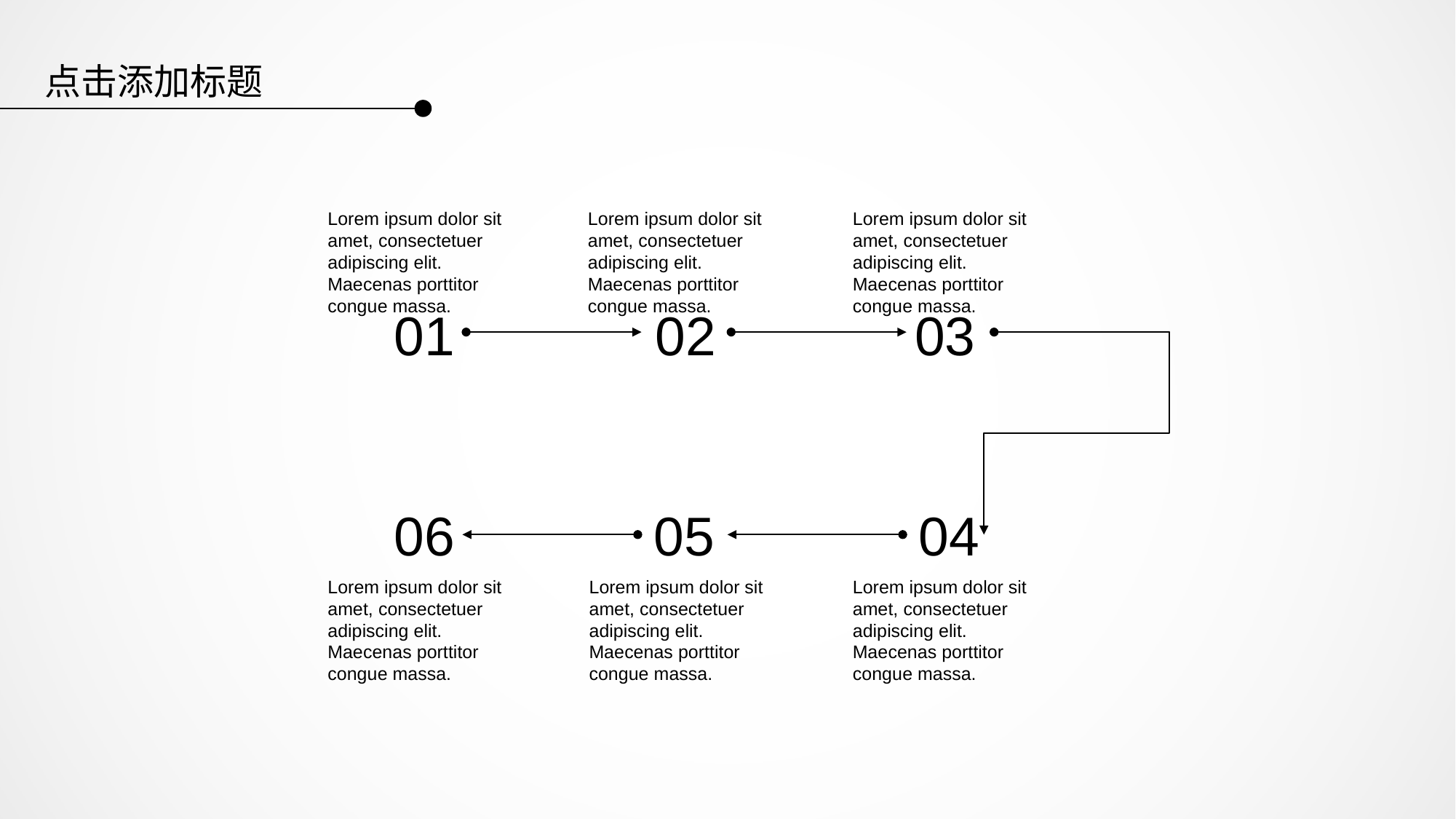

点击添加标题

Lorem ipsum dolor sit amet, consectetuer adipiscing elit. Maecenas porttitor congue massa.
Lorem ipsum dolor sit amet, consectetuer adipiscing elit. Maecenas porttitor congue massa.
Lorem ipsum dolor sit amet, consectetuer adipiscing elit. Maecenas porttitor congue massa.
01
02
03
06
05
04
Lorem ipsum dolor sit amet, consectetuer adipiscing elit. Maecenas porttitor congue massa.
Lorem ipsum dolor sit amet, consectetuer adipiscing elit. Maecenas porttitor congue massa.
Lorem ipsum dolor sit amet, consectetuer adipiscing elit. Maecenas porttitor congue massa.